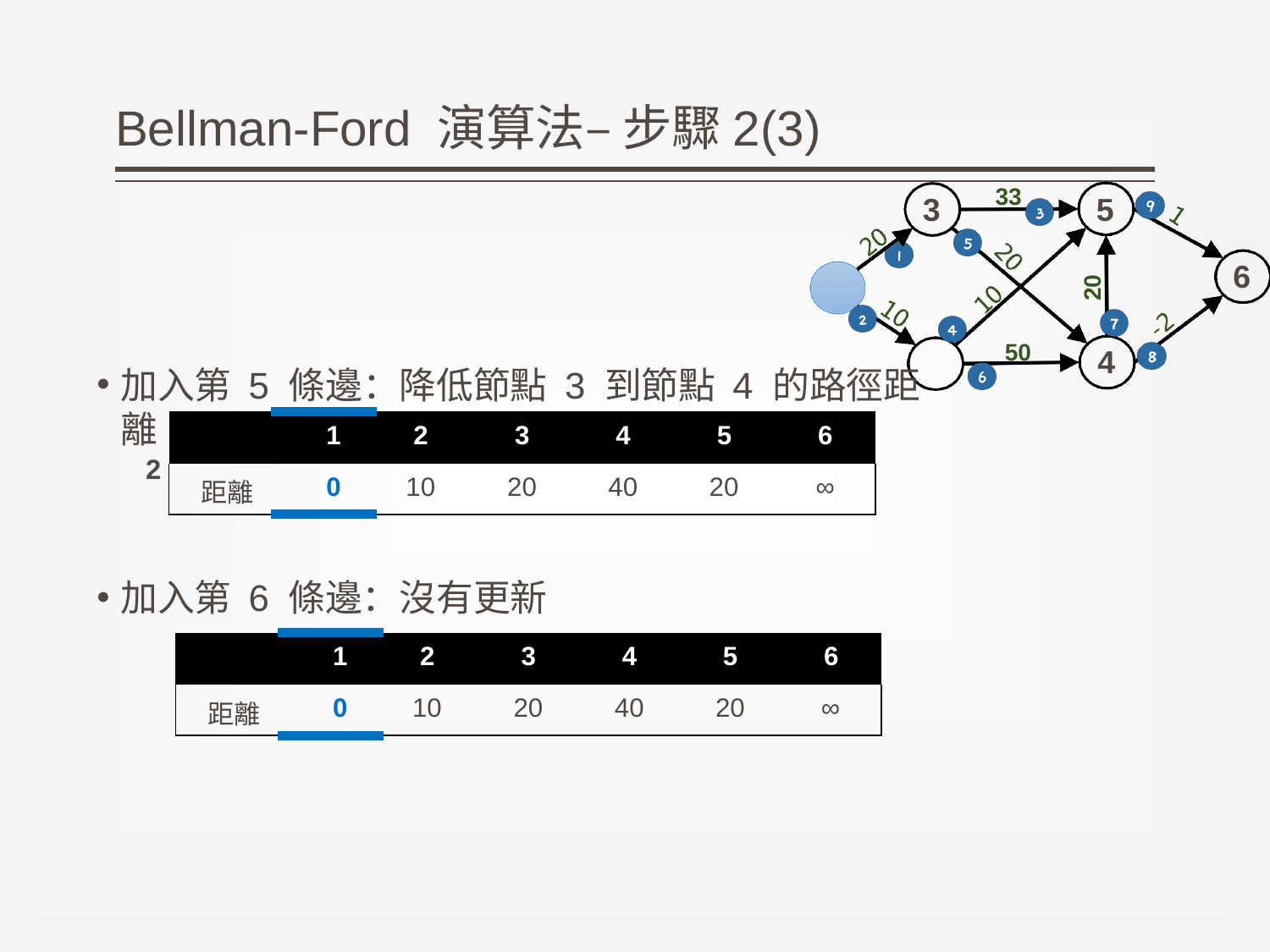

# Bellman-Ford 演算法– 步驟2(3)
33

5
3

6

20

50

4

加入第 5 條邊：降低節點 3 到節點 4 的路徑距離	2
|  | 1 | 2 | 3 | 4 | 5 | 6 |
| --- | --- | --- | --- | --- | --- | --- |
| 距離 | 0 | 10 | 20 | 40 | 20 | ∞ |
加入第 6 條邊：沒有更新
|  | 1 | 2 | 3 | 4 | 5 | 6 |
| --- | --- | --- | --- | --- | --- | --- |
| 距離 | 0 | 10 | 20 | 40 | 20 | ∞ |